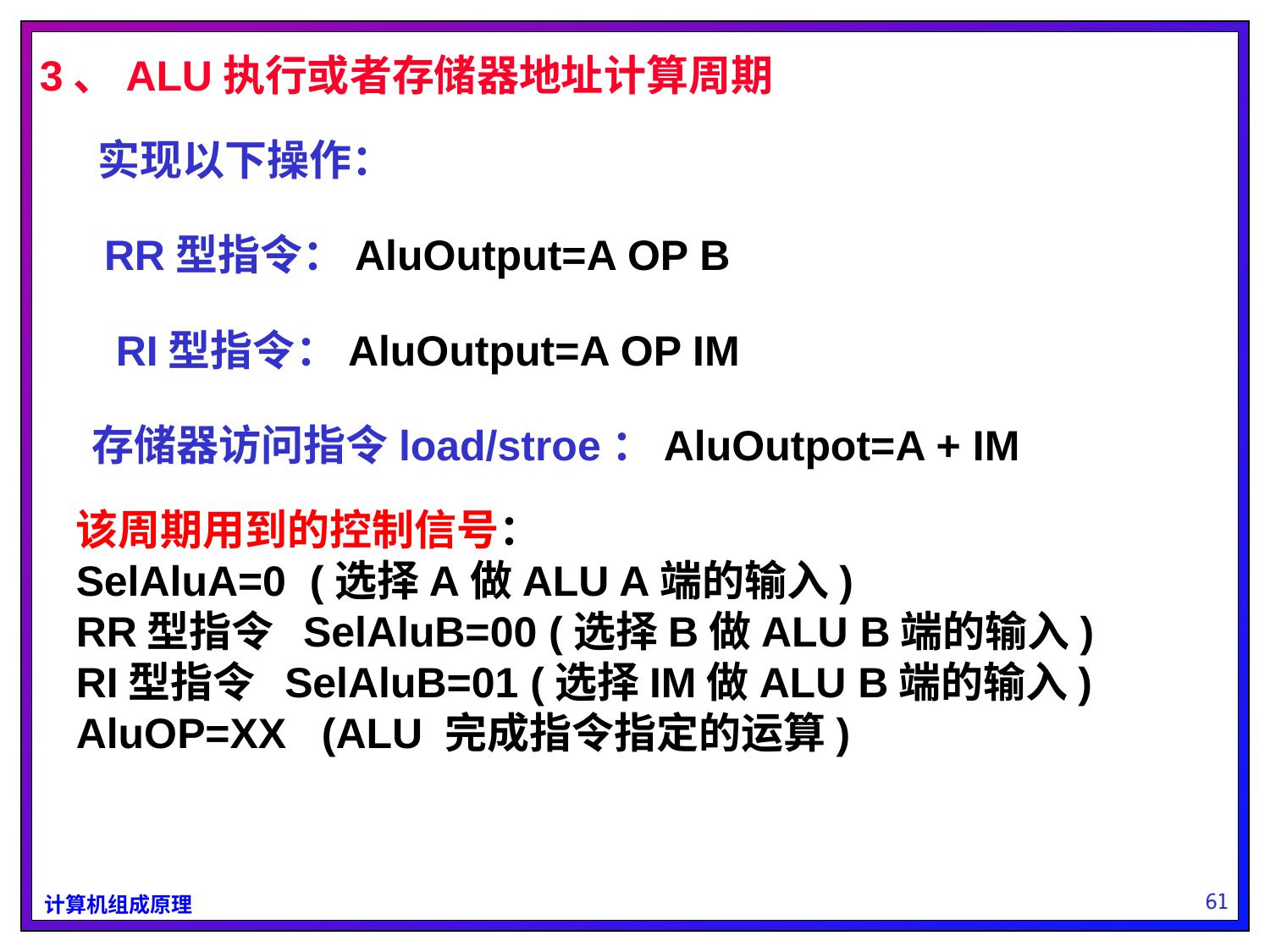

3、ALU执行或者存储器地址计算周期
实现以下操作：
RR型指令：AluOutput=A OP B
RI型指令：AluOutput=A OP IM
存储器访问指令load/stroe：AluOutpot=A + IM
该周期用到的控制信号：
SelAluA=0  (选择A做ALU A端的输入)
RR型指令  SelAluB=00 (选择B做ALU B端的输入)
RI型指令  SelAluB=01 (选择IM做ALU B端的输入)
AluOP=XX   (ALU 完成指令指定的运算)